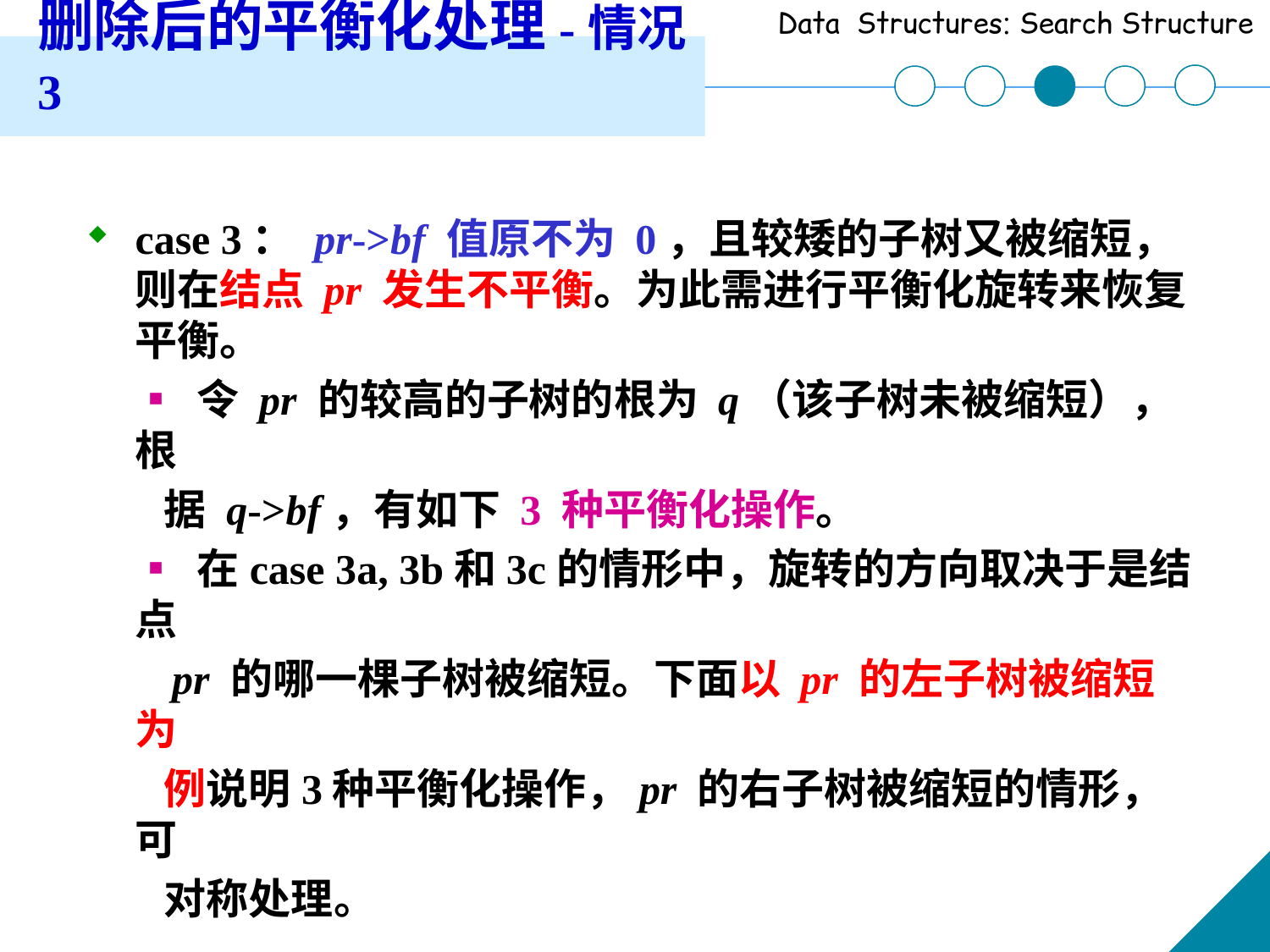

删除后的平衡化处理-情况3

case 3： pr->bf 值原不为 0，且较矮的子树又被缩短，则在结点 pr 发生不平衡。为此需进行平衡化旋转来恢复平衡。
     ▪ 令 pr 的较高的子树的根为 q（该子树未被缩短），根
       据 q->bf，有如下 3 种平衡化操作。
     ▪ 在case 3a, 3b和3c的情形中，旋转的方向取决于是结点
        pr 的哪一棵子树被缩短。下面以 pr 的左子树被缩短为
       例说明3种平衡化操作，pr 的右子树被缩短的情形，可
       对称处理。